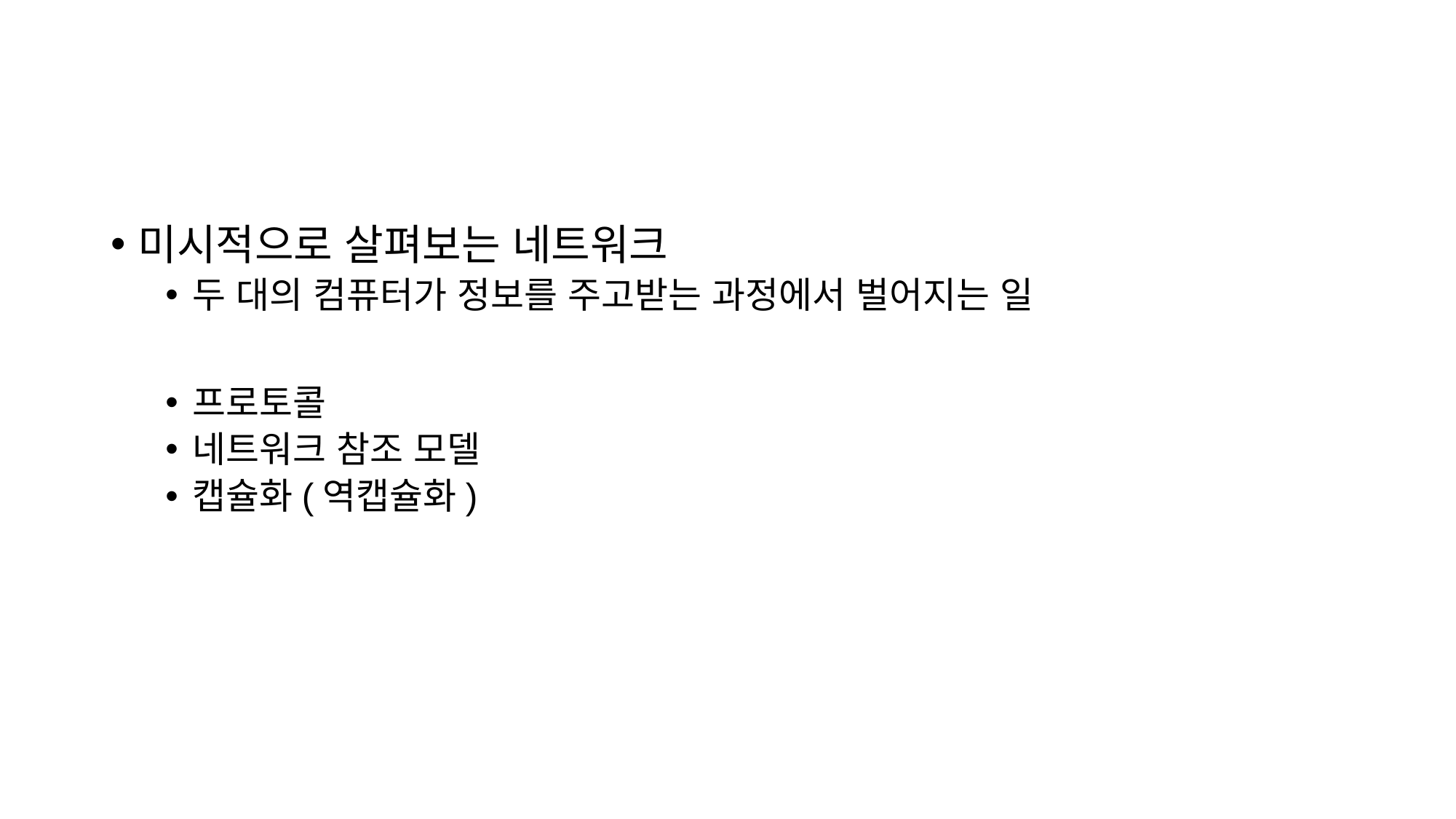

#
미시적으로 살펴보는 네트워크
두 대의 컴퓨터가 정보를 주고받는 과정에서 벌어지는 일

프로토콜
네트워크 참조 모델
캡슐화(역캡슐화)